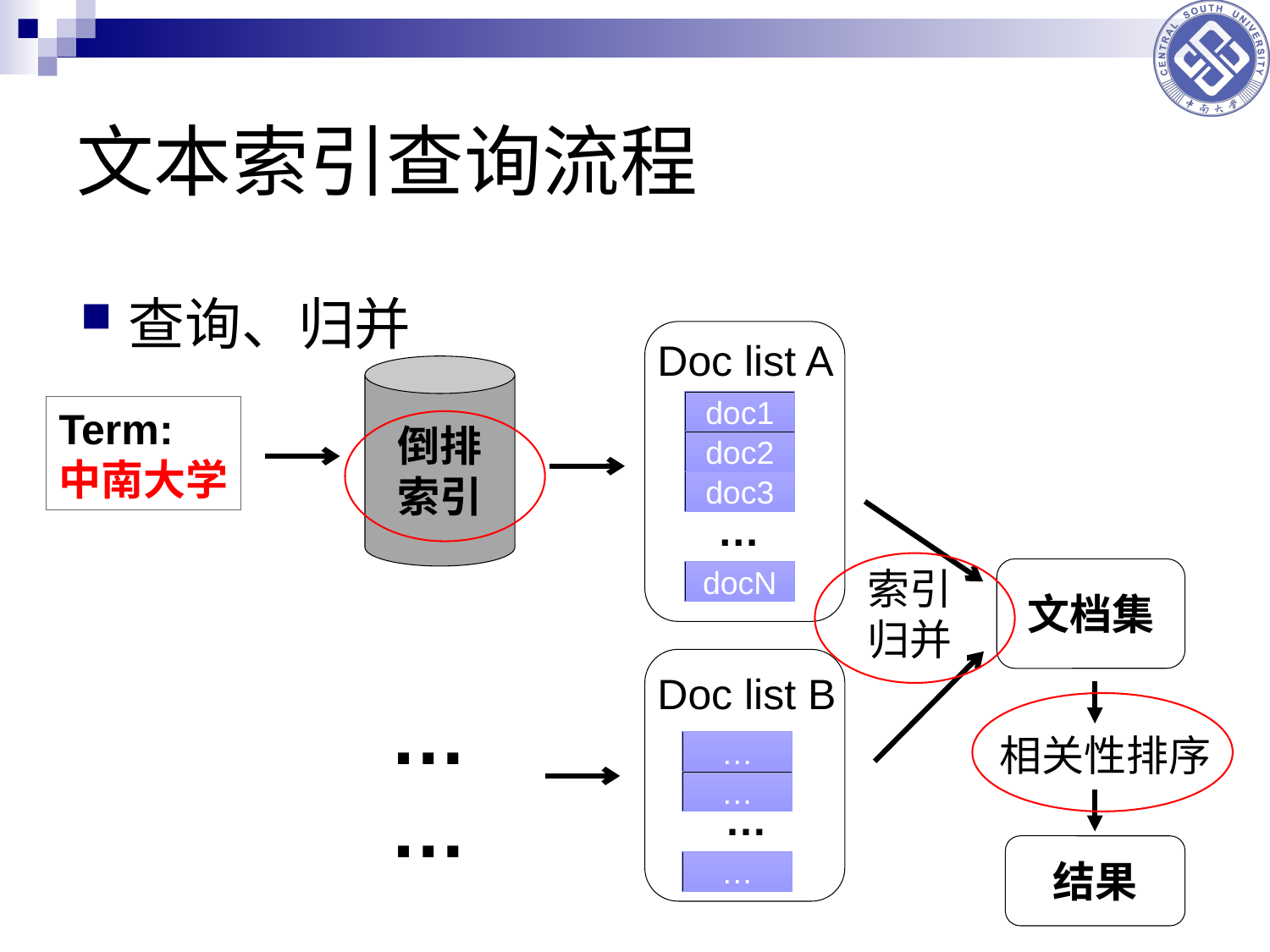

# 文本索引查询流程
查询、归并

Doc list A
doc1
doc2
doc3
…
docN
倒排
索引
Term:
中南大学

索引归并
文档集

Doc list B
…
…
…
…
……

相关性排序
结果